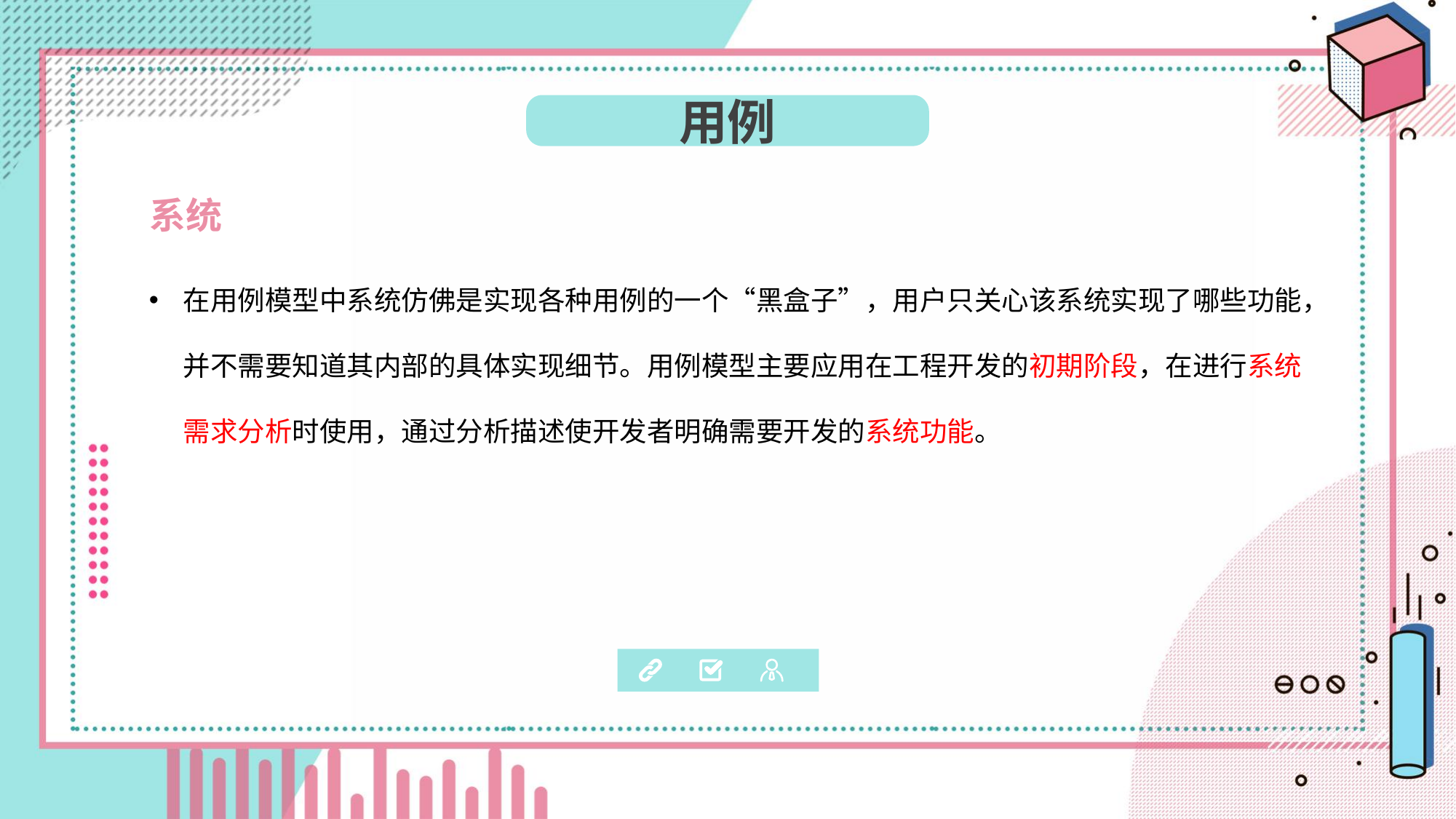

用例
系统
在用例模型中系统仿佛是实现各种用例的一个“黑盒子”，用户只关心该系统实现了哪些功能，并不需要知道其内部的具体实现细节。用例模型主要应用在工程开发的初期阶段，在进行系统需求分析时使用，通过分析描述使开发者明确需要开发的系统功能。